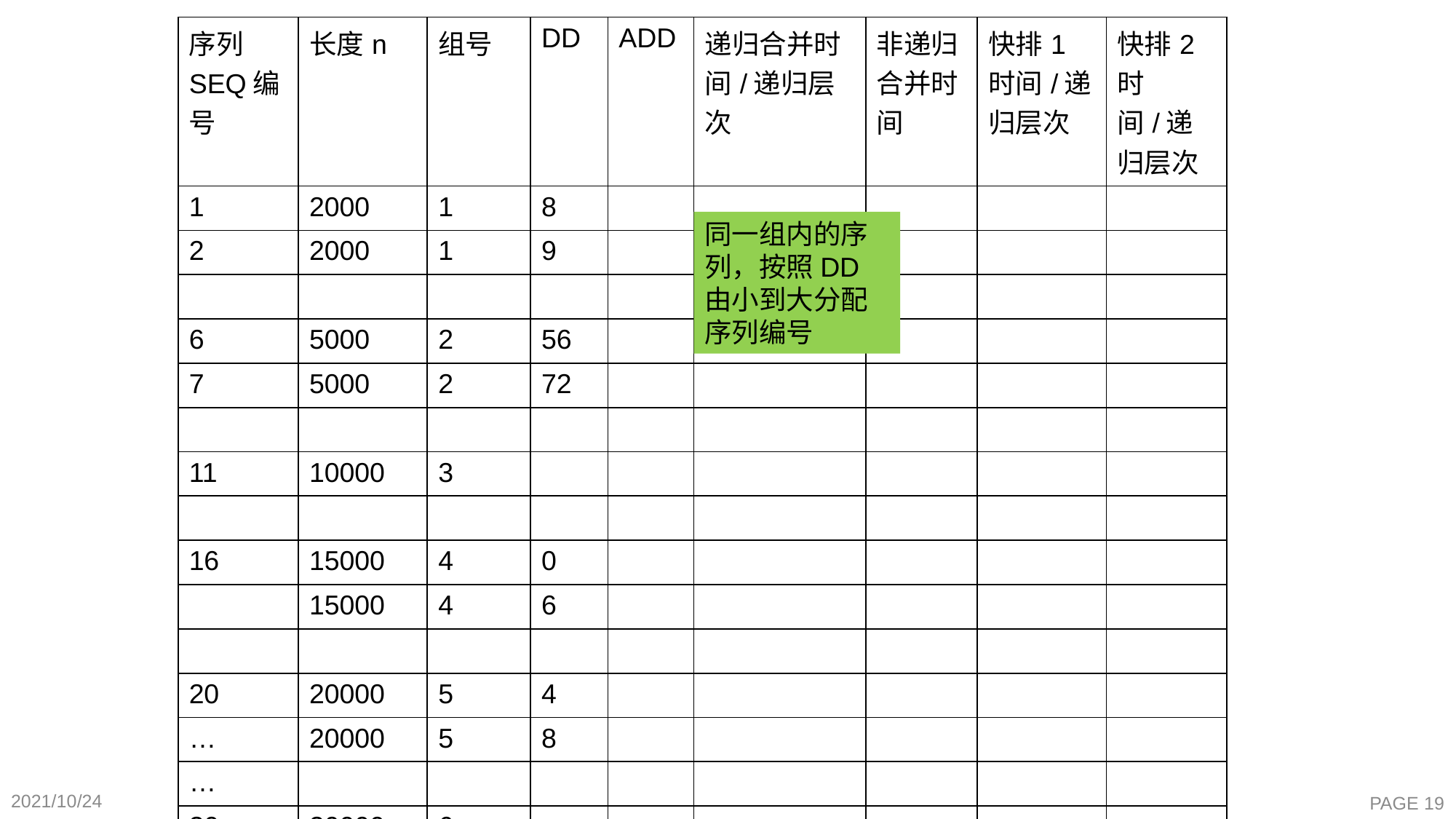

| 序列SEQ编号 | 长度n | 组号 | DD | ADD | 递归合并时间/递归层次 | 非递归合并时间 | 快排1时间/递归层次 | 快排2时间/递归层次 |
| --- | --- | --- | --- | --- | --- | --- | --- | --- |
| 1 | 2000 | 1 | 8 |  |  |  |  |  |
| 2 | 2000 | 1 | 9 |  |  |  |  |  |
|  |  |  |  |  |  |  |  |  |
| 6 | 5000 | 2 | 56 |  |  |  |  |  |
| 7 | 5000 | 2 | 72 |  |  |  |  |  |
|  |  |  |  |  |  |  |  |  |
| 11 | 10000 | 3 |  |  |  |  |  |  |
|  |  |  |  |  |  |  |  |  |
| 16 | 15000 | 4 | 0 |  |  |  |  |  |
|  | 15000 | 4 | 6 |  |  |  |  |  |
|  |  |  |  |  |  |  |  |  |
| 20 | 20000 | 5 | 4 |  |  |  |  |  |
| … | 20000 | 5 | 8 |  |  |  |  |  |
| … |  |  |  |  |  |  |  |  |
| 30 | 30000 | 6 |  |  |  |  |  |  |
同一组内的序列，按照DD由小到大分配序列编号
2021/10/24
PAGE 19